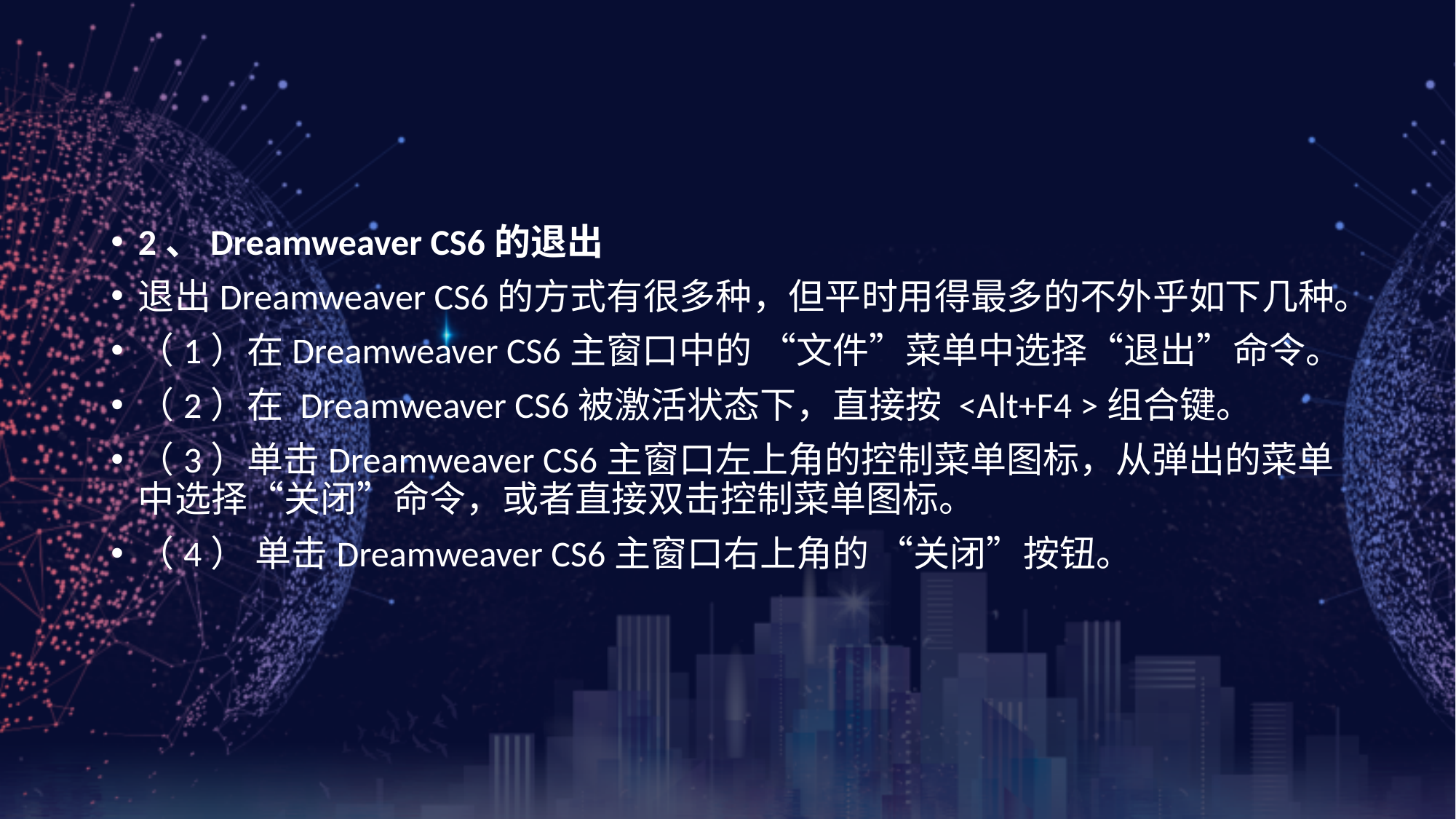

#
2、Dreamweaver CS6的退出
退出Dreamweaver CS6的方式有很多种，但平时用得最多的不外乎如下几种。
（1）在Dreamweaver CS6主窗口中的 “文件”菜单中选择“退出”命令。
（2）在 Dreamweaver CS6被激活状态下，直接按 <Alt+F4 >组合键。
（3）单击Dreamweaver CS6主窗口左上角的控制菜单图标，从弹出的菜单中选择“关闭”命令，或者直接双击控制菜单图标。
（4） 单击Dreamweaver CS6主窗口右上角的 “关闭”按钮。